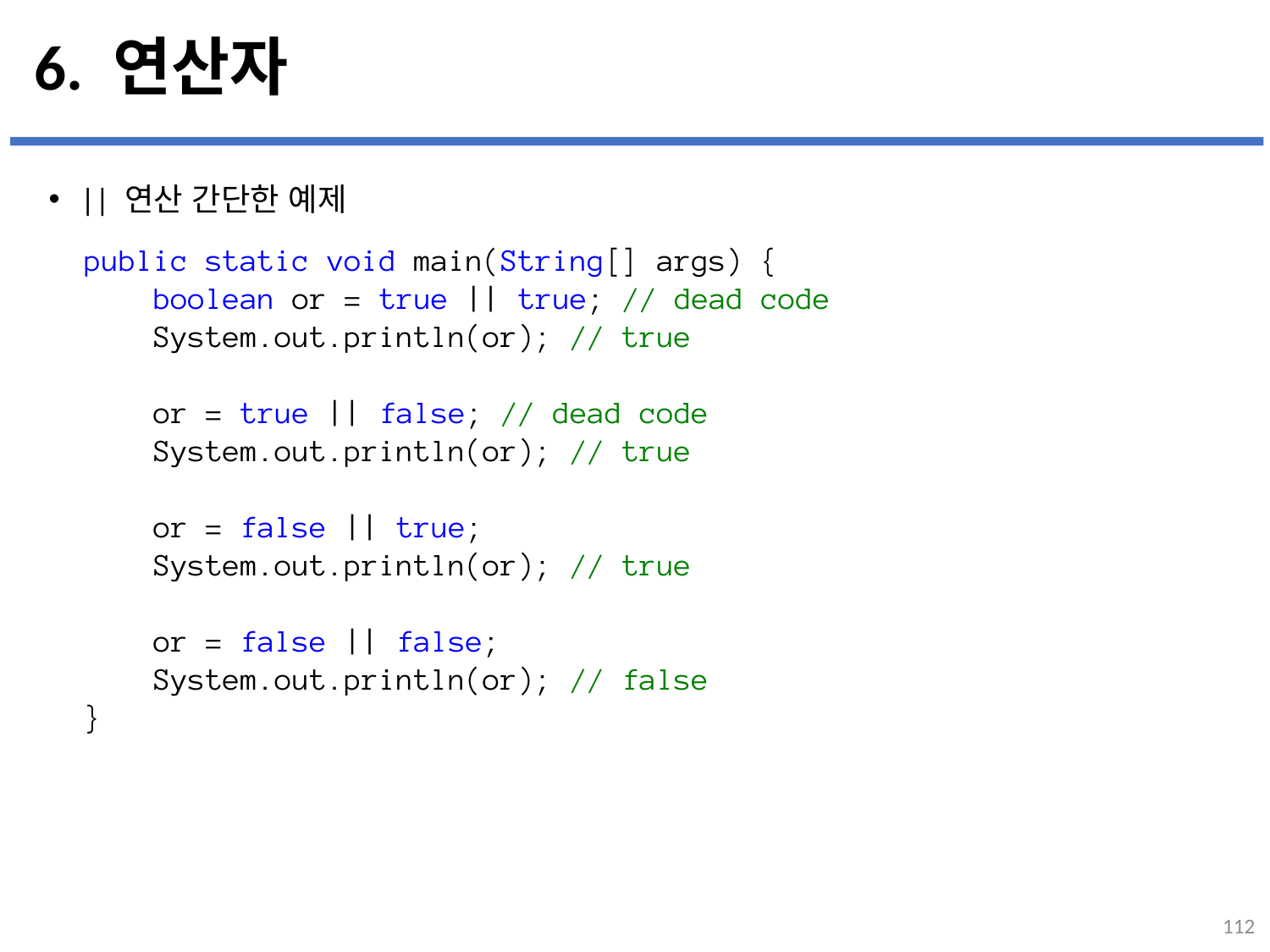

# 6. 연산자
|| 연산 간단한 예제
...

설명
public static void main(String[] args) {
    boolean or = true || true; // dead code
    System.out.println(or); // true
    or = true || false; // dead code
    System.out.println(or); // true
    or = false || true;
    System.out.println(or); // true
    or = false || false;
    System.out.println(or); // false
}
112